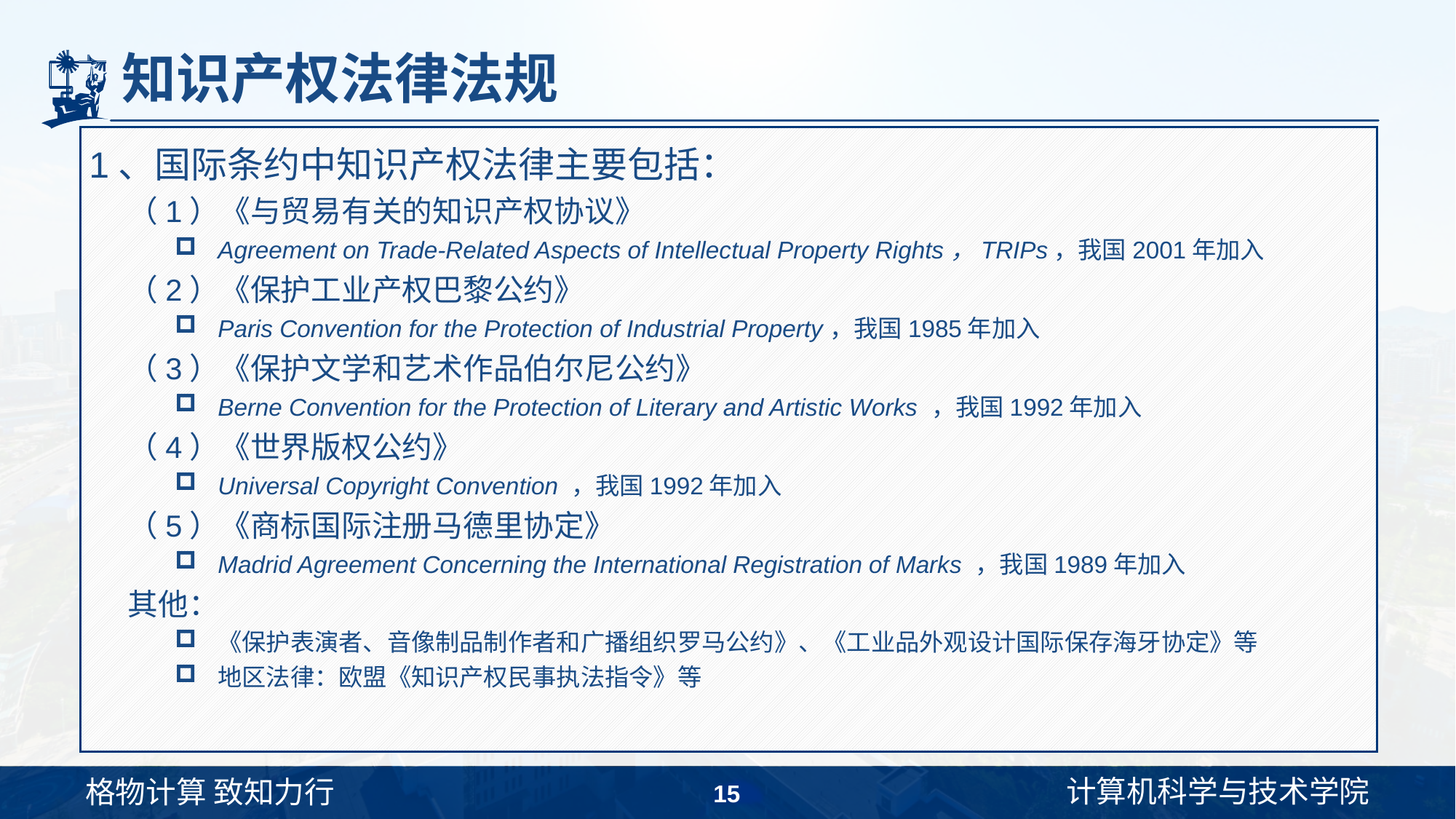

# 知识产权法律法规
1、国际条约中知识产权法律主要包括：
（1）《与贸易有关的知识产权协议》
Agreement on Trade-Related Aspects of Intellectual Property Rights，TRIPs，我国2001年加入
（2）《保护工业产权巴黎公约》
Paris Convention for the Protection of Industrial Property，我国1985年加入
（3）《保护文学和艺术作品伯尔尼公约》
Berne Convention for the Protection of Literary and Artistic Works ，我国1992年加入
（4）《世界版权公约》
Universal Copyright Convention ，我国1992年加入
（5）《商标国际注册马德里协定》
Madrid Agreement Concerning the International Registration of Marks ，我国1989年加入
其他：
《保护表演者、音像制品制作者和广播组织罗马公约》、《工业品外观设计国际保存海牙协定》等
地区法律：欧盟《知识产权民事执法指令》等
15